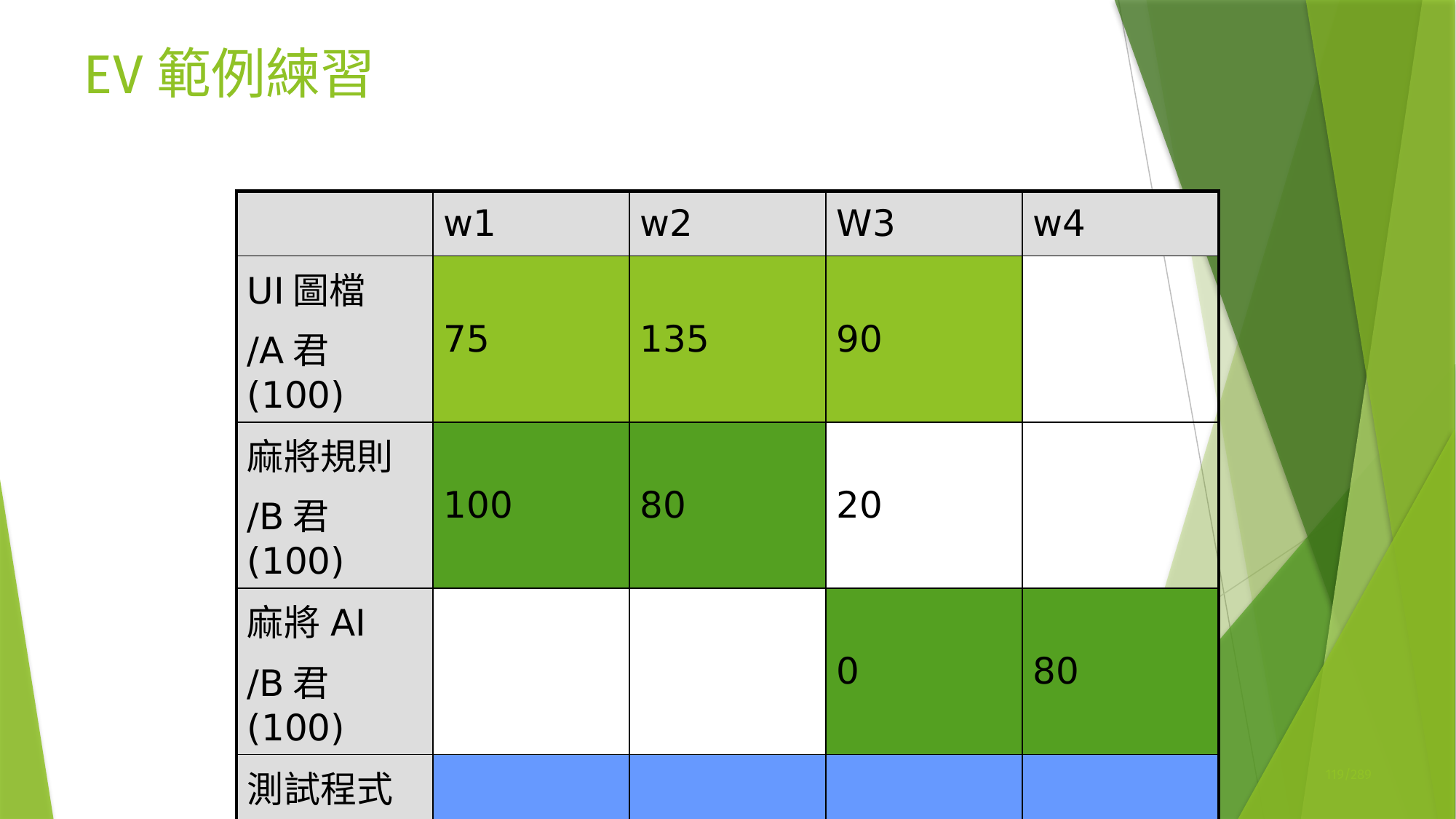

# EV範例練習
|  | w1 | w2 | W3 | w4 |
| --- | --- | --- | --- | --- |
| UI圖檔 /A君(100) | 75 | 135 | 90 |  |
| 麻將規則 /B君(100) | 100 | 80 | 20 |  |
| 麻將AI /B君(100) |  |  | 0 | 80 |
| 測試程式 /C君(100) | 80 | 80 | 80 | 40 |
| 計畫費用 | 300 | 300 | 300 | 200 |
119/289